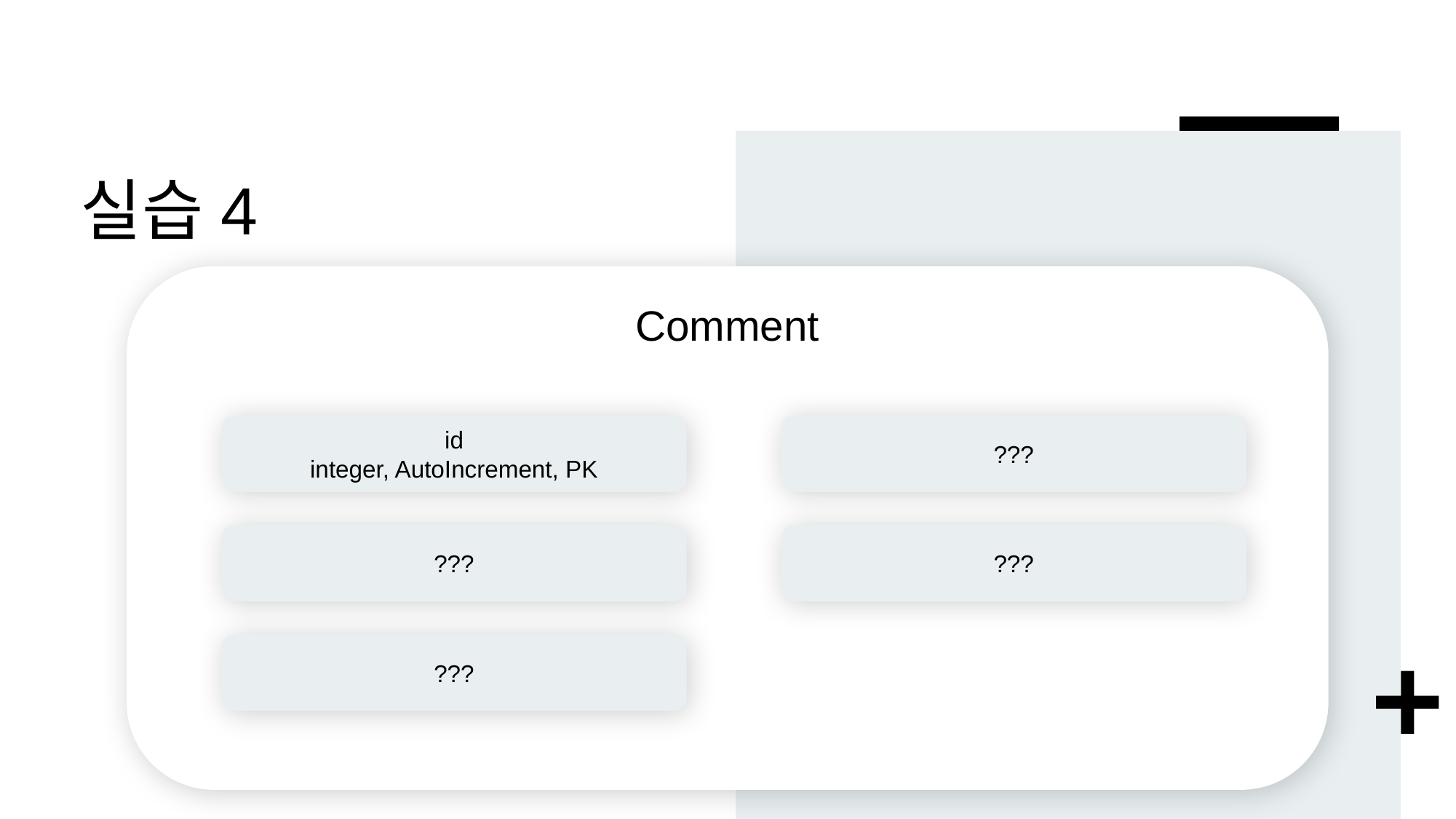

# 실습4
Comment

id
integer, AutoIncrement, PK
???
???
???
???